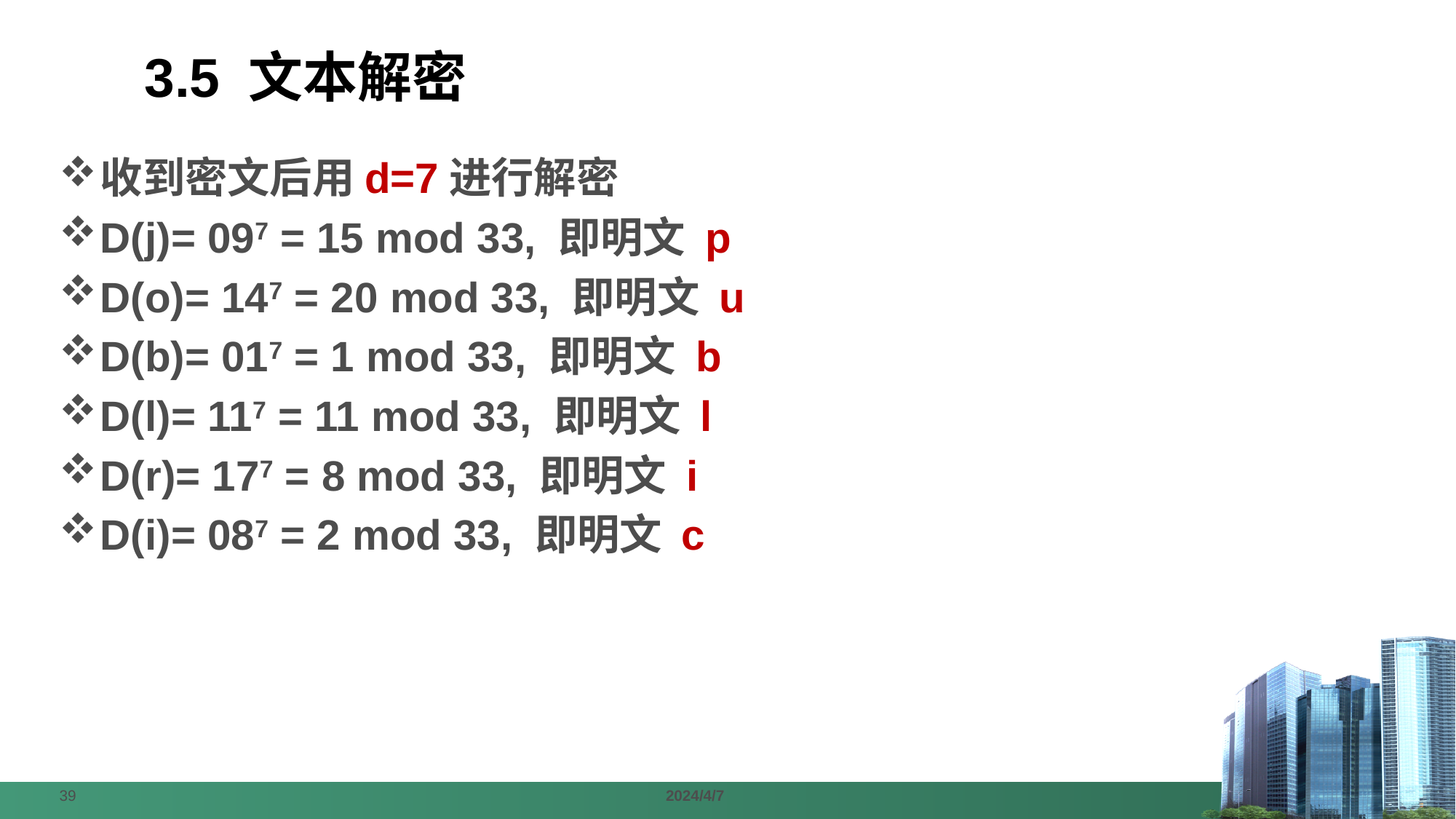

# 3.5 文本解密
收到密文后用d=7进行解密
D(j)= 097 = 15 mod 33, 即明文 p
D(o)= 147 = 20 mod 33, 即明文 u
D(b)= 017 = 1 mod 33, 即明文 b
D(l)= 117 = 11 mod 33, 即明文 l
D(r)= 177 = 8 mod 33, 即明文 i
D(i)= 087 = 2 mod 33, 即明文 c

39
2024/4/7